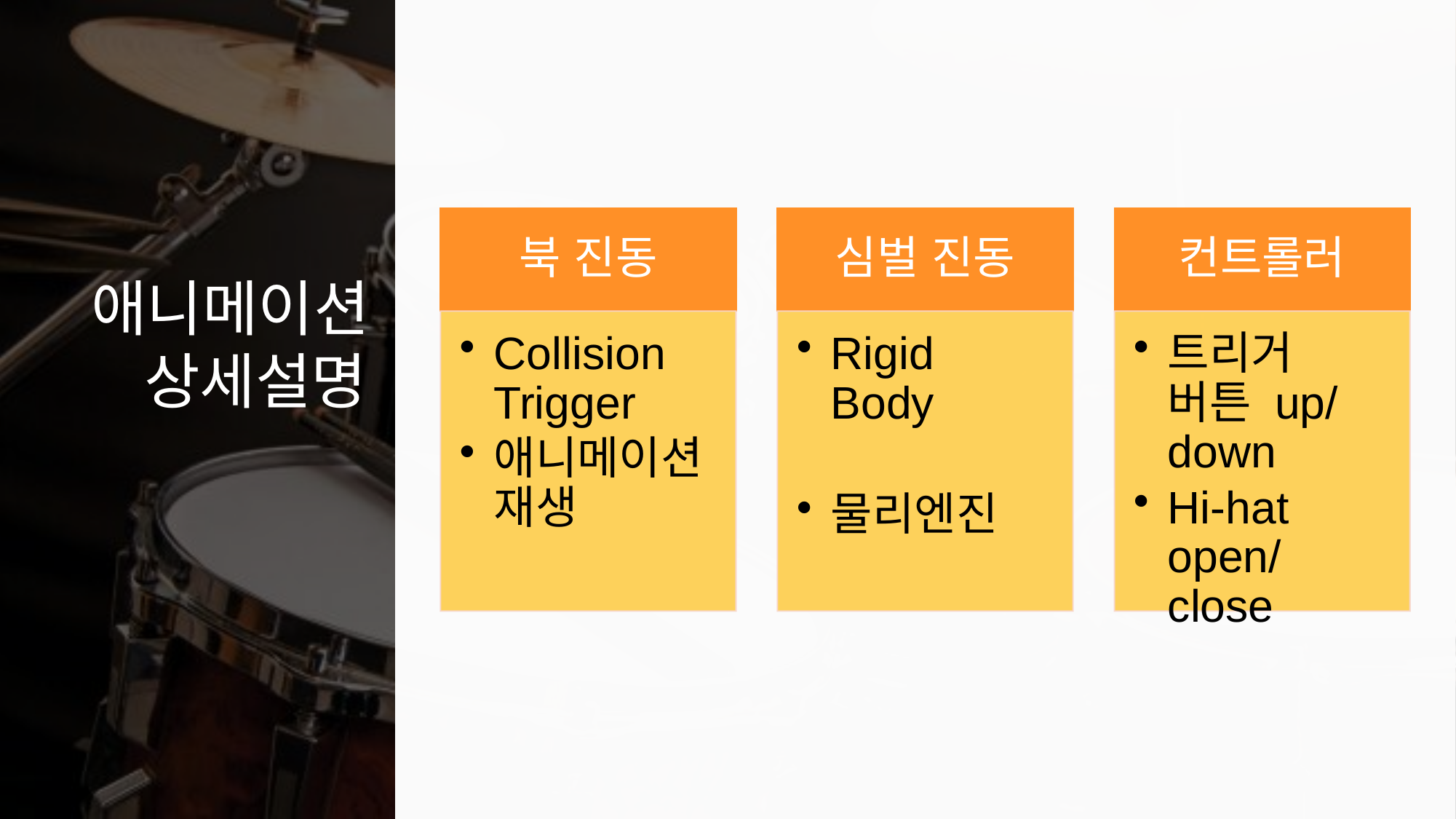

북 진동
Collision Trigger
애니메이션 재생
심벌 진동
Rigid Body

물리엔진
컨트롤러
트리거 버튼 up/down
Hi-hat open/close
   애니메이션
      상세설명